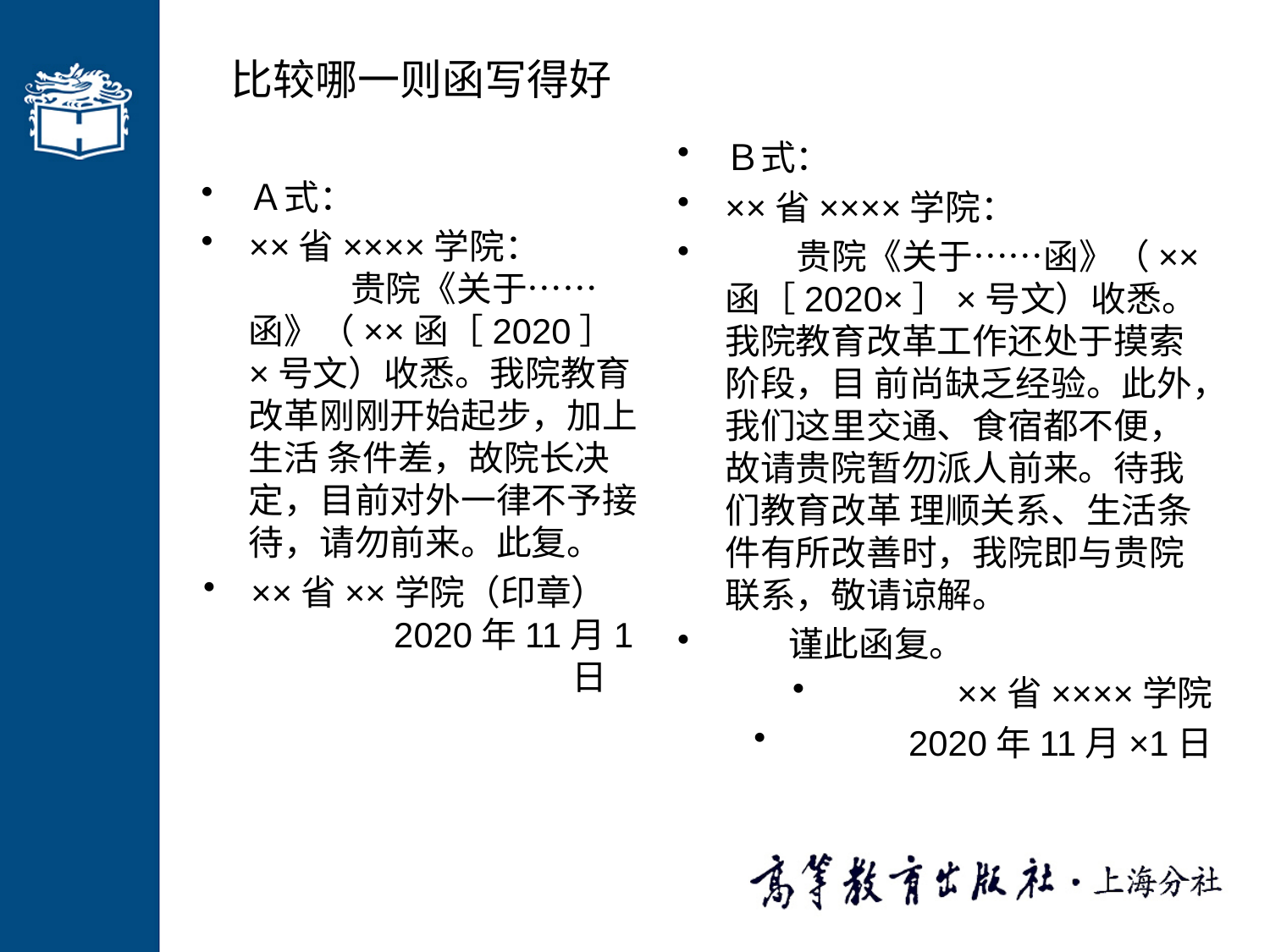

# 比较哪一则函写得好
Ｂ式：
××省××××学院：
        贵院《关于……函》（××函［2020×］×号文）收悉。我院教育改革工作还处于摸索阶段，目 前尚缺乏经验。此外，我们这里交通、食宿都不便，故请贵院暂勿派人前来。待我们教育改革 理顺关系、生活条件有所改善时，我院即与贵院联系，敬请谅解。
       谨此函复。
            ××省××××学院
           2020年11月×1日
Ａ式：
××省××××学院：                           贵院《关于……函》（××函［2020］×号文）收悉。我院教育改革刚刚开始起步，加上生活 条件差，故院长决定，目前对外一律不予接待，请勿前来。此复。
××省××学院（印章）　　            2020年11月1日